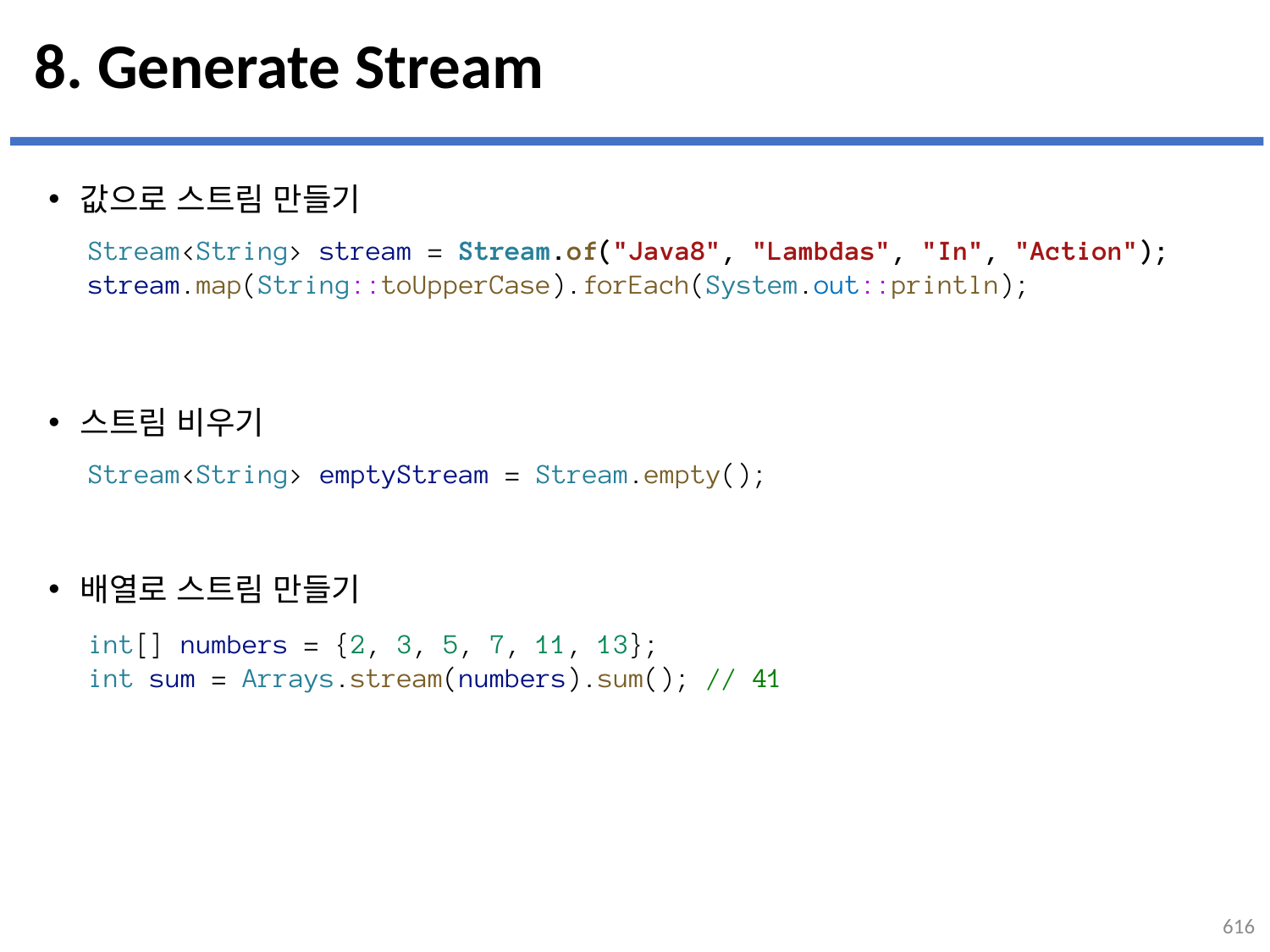

# 8. Generate Stream
값으로 스트림 만들기

스트림 비우기

배열로 스트림 만들기
Stream<String> stream = Stream.of("Java8", "Lambdas", "In", "Action");
stream.map(String::toUpperCase).forEach(System.out::println);
Stream<String> emptyStream = Stream.empty();
int[] numbers = {2, 3, 5, 7, 11, 13};
int sum = Arrays.stream(numbers).sum(); // 41
616